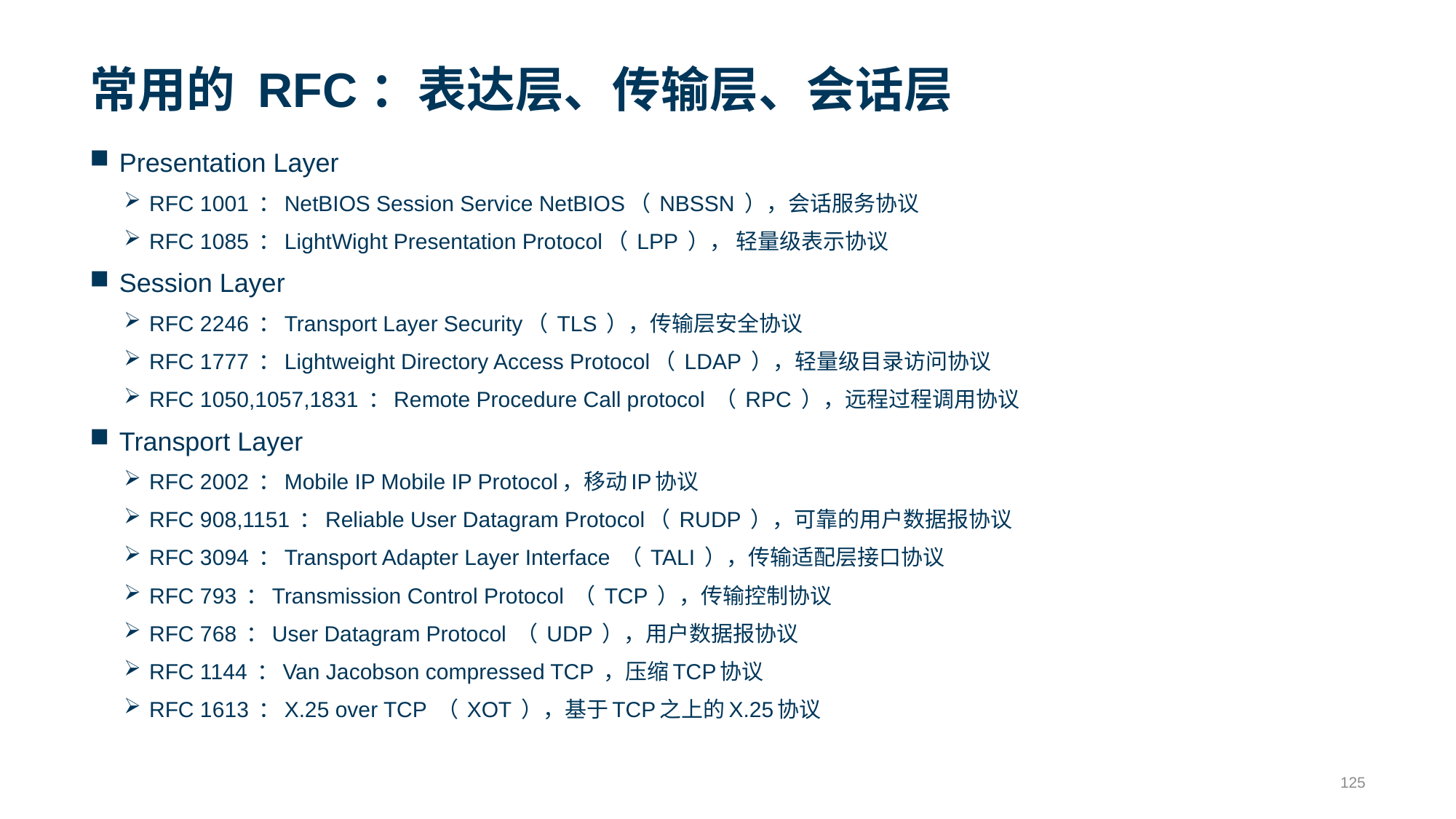

# 常用的 RFC：表达层、传输层、会话层
Presentation Layer
RFC 1001 ：NetBIOS Session Service NetBIOS（ NBSSN ），会话服务协议
RFC 1085 ：LightWight Presentation Protocol（ LPP ）， 轻量级表示协议
Session Layer
RFC 2246 ：Transport Layer Security（ TLS ），传输层安全协议
RFC 1777 ：Lightweight Directory Access Protocol（ LDAP ），轻量级目录访问协议
RFC 1050,1057,1831 ：Remote Procedure Call protocol （ RPC ），远程过程调用协议
Transport Layer
RFC 2002 ：Mobile IP Mobile IP Protocol，移动IP协议
RFC 908,1151 ：Reliable User Datagram Protocol（ RUDP ），可靠的用户数据报协议
RFC 3094 ：Transport Adapter Layer Interface （ TALI ），传输适配层接口协议
RFC 793 ：Transmission Control Protocol （ TCP ），传输控制协议
RFC 768 ：User Datagram Protocol （ UDP ），用户数据报协议
RFC 1144 ：Van Jacobson compressed TCP ，压缩TCP协议
RFC 1613 ：X.25 over TCP （ XOT ），基于TCP之上的X.25协议

125